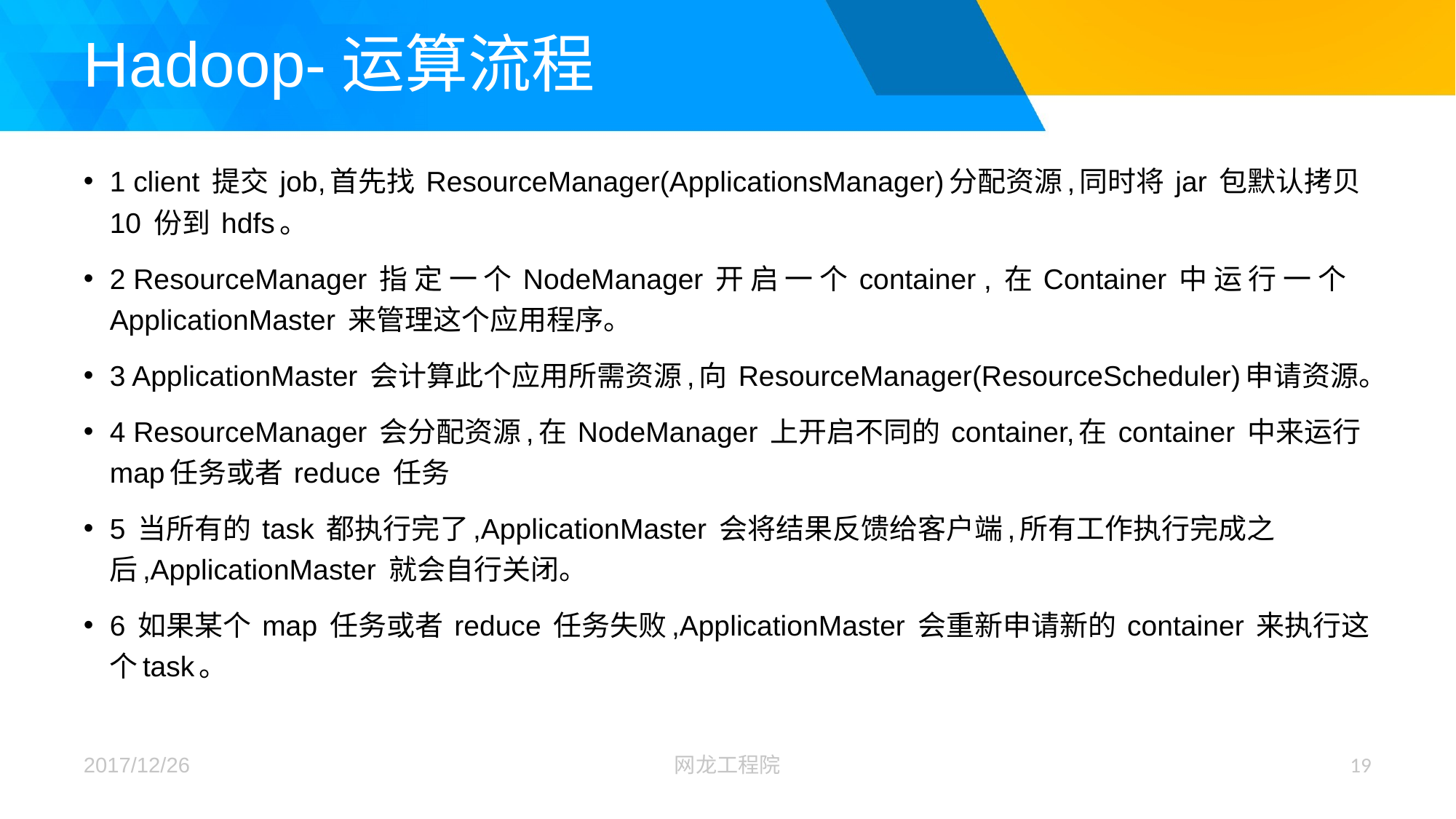

# Hadoop-运算流程
1 client 提交 job,首先找 ResourceManager(ApplicationsManager)分配资源,同时将 jar 包默认拷贝10 份到 hdfs。
2 ResourceManager 指 定 一 个 NodeManager 开 启 一 个 container , 在 Container 中 运 行 一 个ApplicationMaster 来管理这个应用程序。
3 ApplicationMaster 会计算此个应用所需资源,向 ResourceManager(ResourceScheduler)申请资源。
4 ResourceManager 会分配资源,在 NodeManager 上开启不同的 container,在 container 中来运行 map任务或者 reduce 任务
5 当所有的 task 都执行完了,ApplicationMaster 会将结果反馈给客户端,所有工作执行完成之后,ApplicationMaster 就会自行关闭。
6 如果某个 map 任务或者 reduce 任务失败,ApplicationMaster 会重新申请新的 container 来执行这个task。
2017/12/26
网龙工程院
19